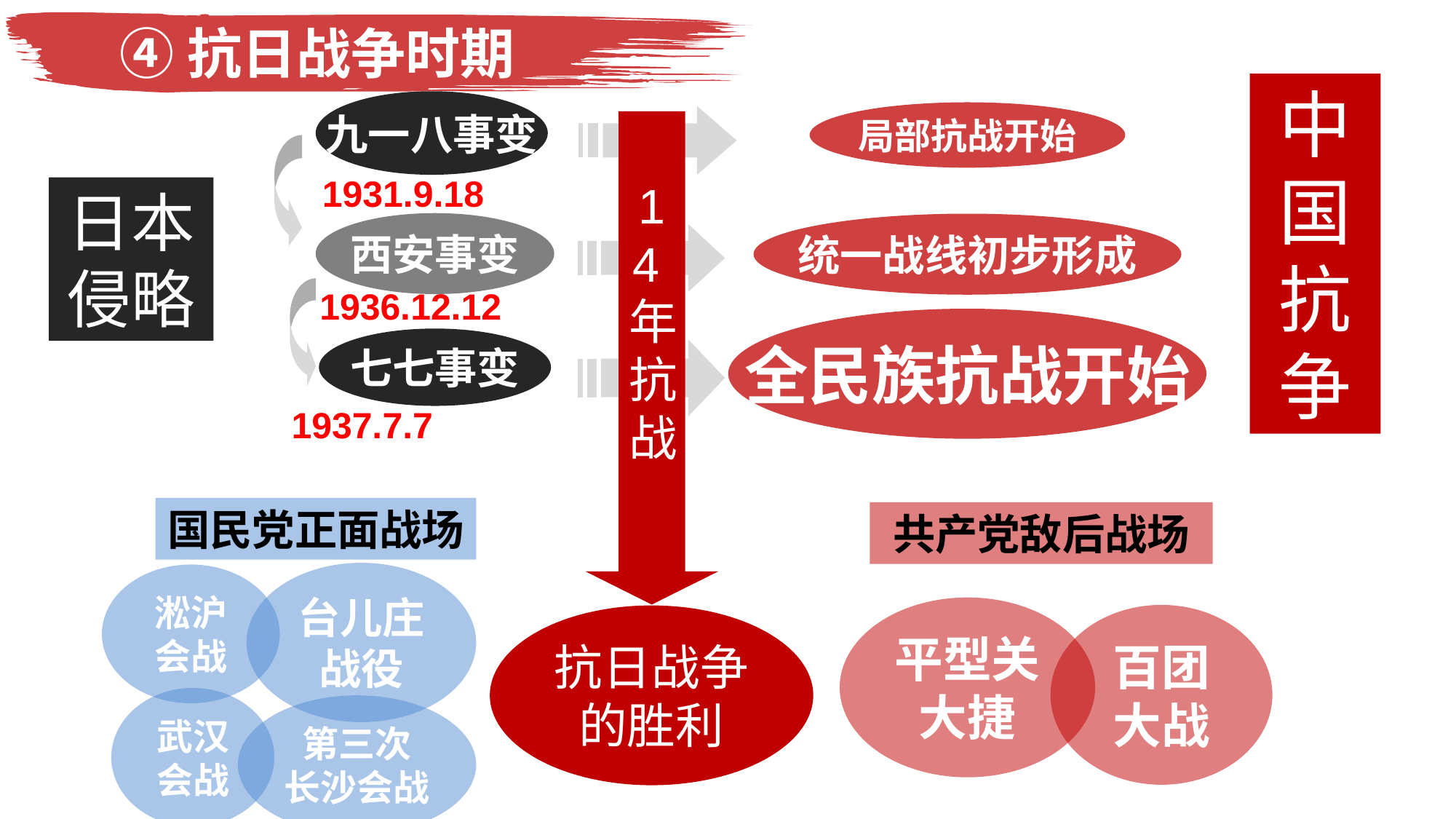

④抗日战争时期

中国抗争
九一八事变
局部抗战开始

14年抗战

1931.9.18
日本侵略
西安事变
统一战线初步形成

1936.12.12
全民族抗战开始
七七事变

1937.7.7
国民党正面战场
共产党敌后战场
台儿庄战役
淞沪会战
平型关大捷
百团大战
抗日战争
的胜利
武汉会战
第三次
长沙会战